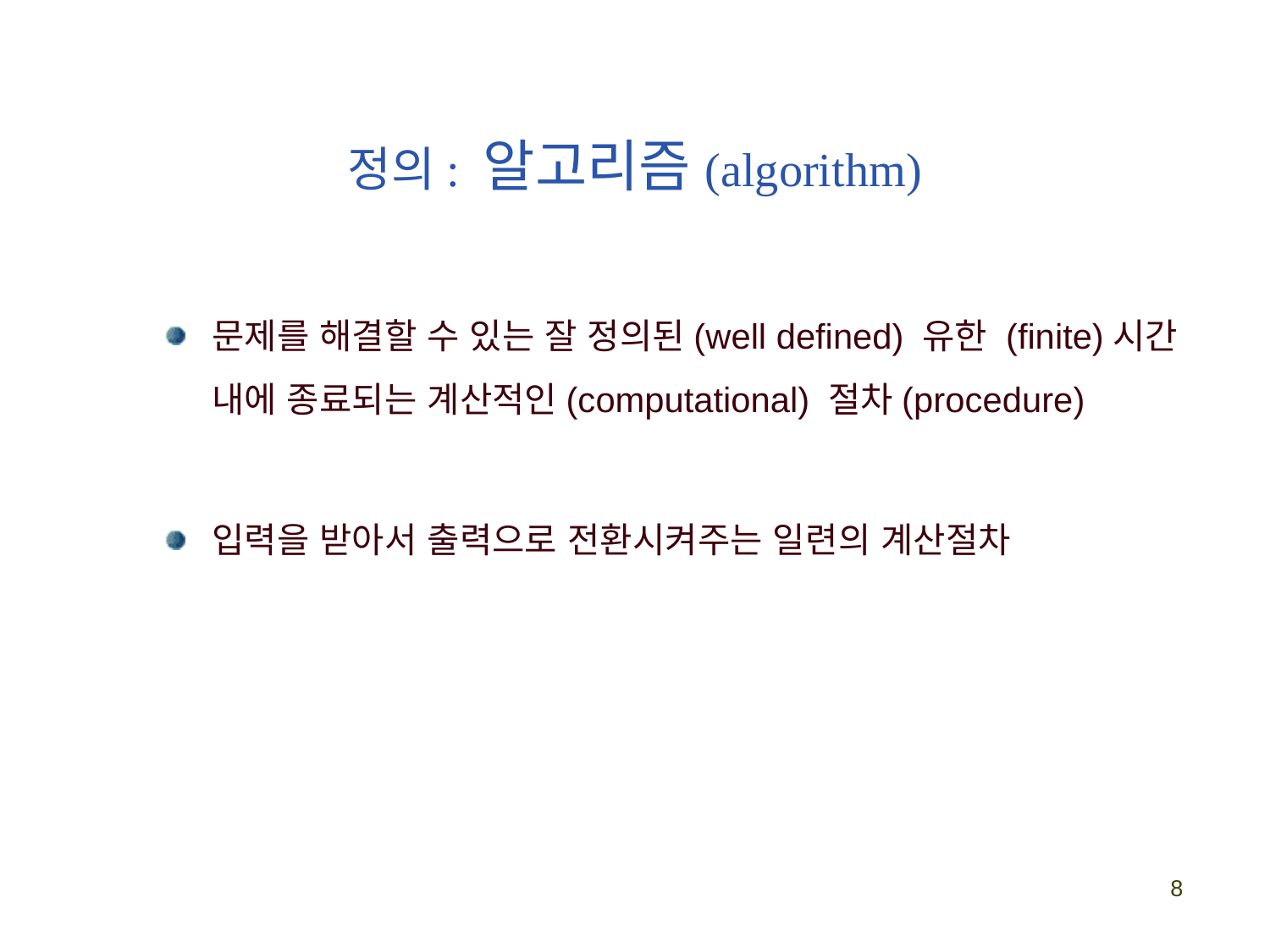

# 정의: 알고리즘(algorithm)
문제를 해결할 수 있는 잘 정의된(well defined) 유한 (finite)시간 내에 종료되는 계산적인(computational) 절차(procedure)

입력을 받아서 출력으로 전환시켜주는 일련의 계산절차
8